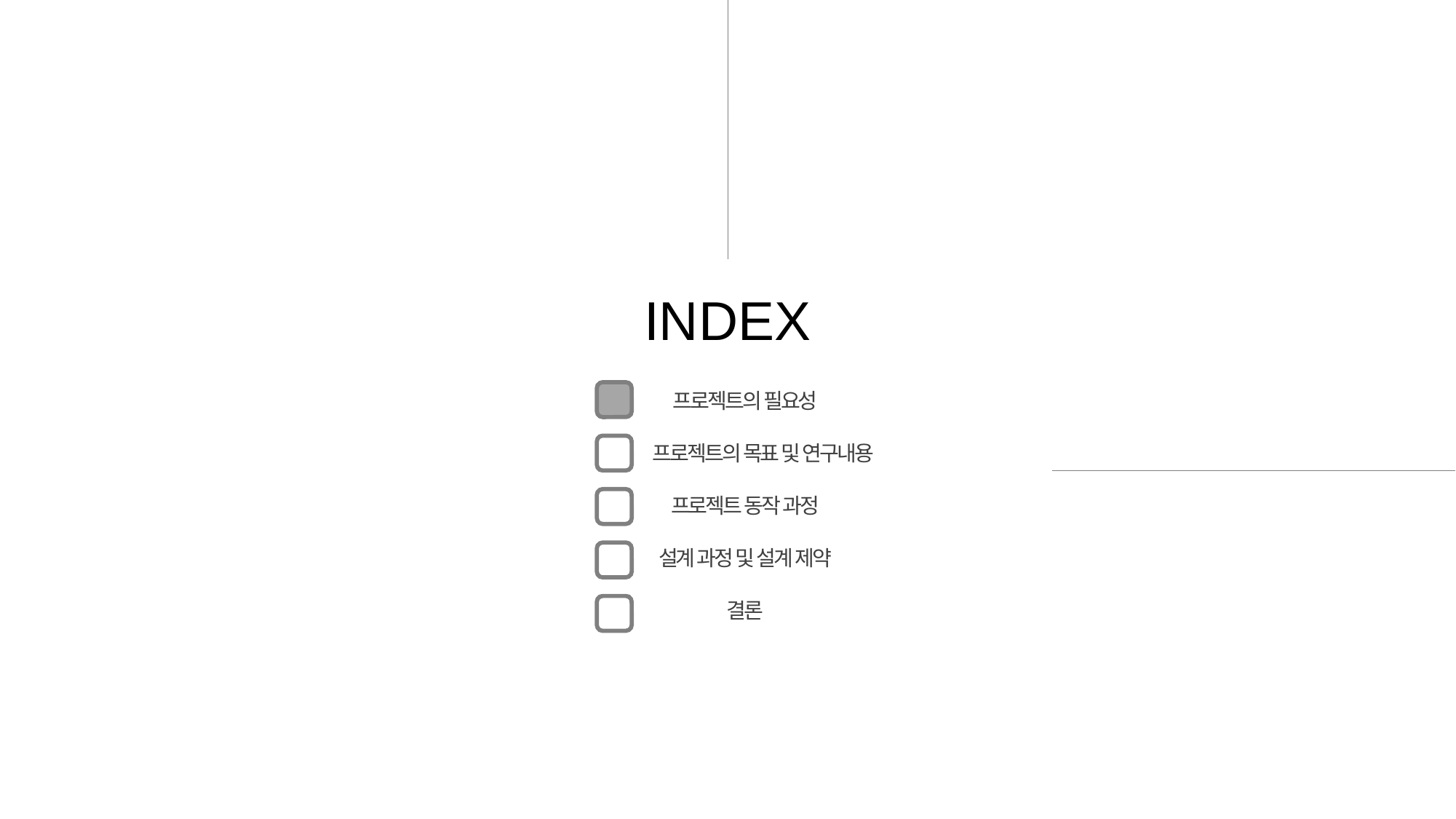

INDEX

프로젝트의 필요성
프로젝트의 목표 및 연구내용

프로젝트 동작 과정

설계 과정 및 설계 제약

결론